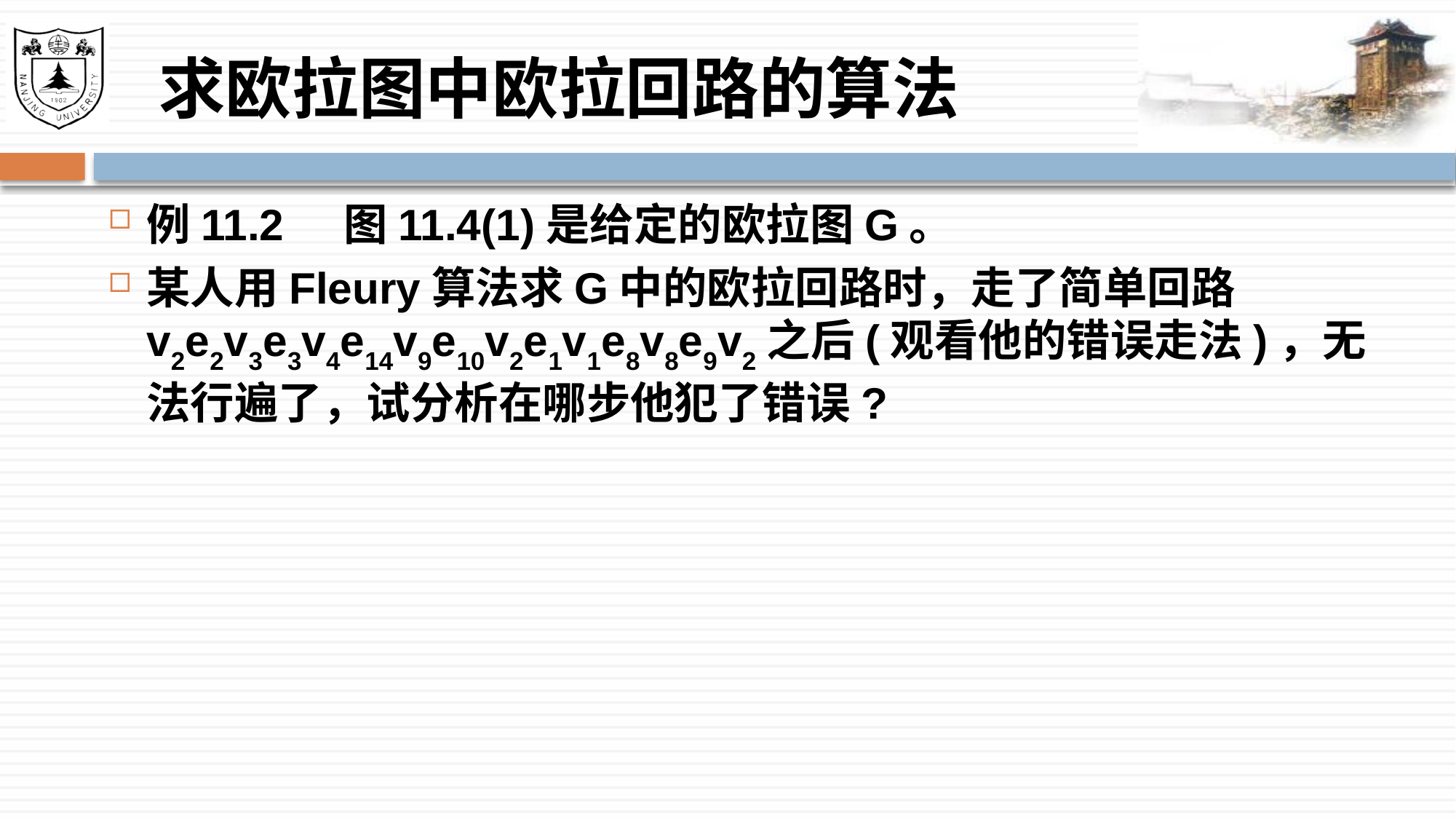

# 求欧拉图中欧拉回路的算法
例11.2    图11.4(1)是给定的欧拉图G。
某人用Fleury算法求G中的欧拉回路时，走了简单回路v2e2v3e3v4e14v9e10v2e1v1e8v8e9v2之后(观看他的错误走法)，无法行遍了，试分析在哪步他犯了错误?